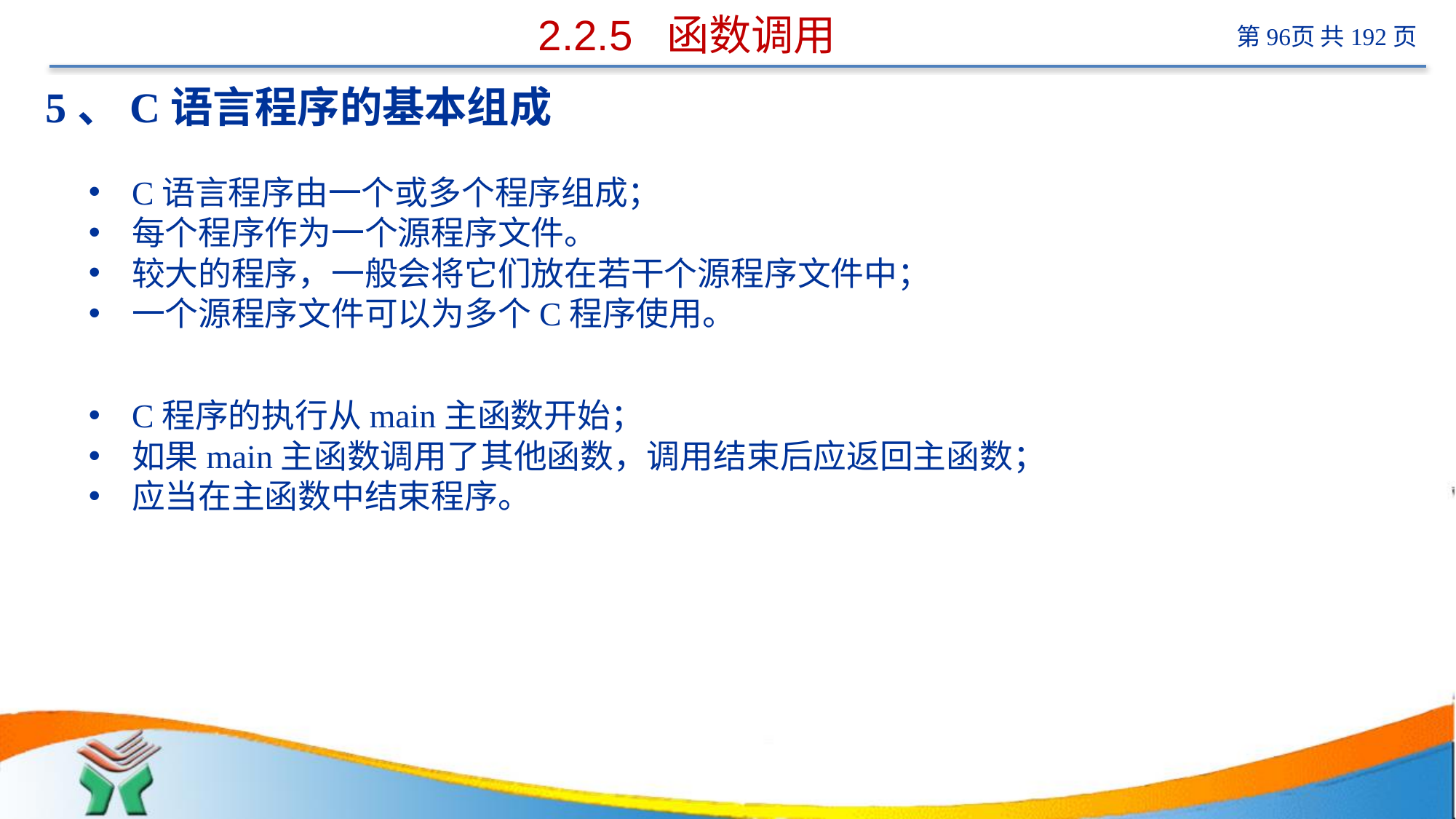

# 2.2.5  函数调用
5、C语言程序的基本组成

C语言程序由一个或多个程序组成；
每个程序作为一个源程序文件。
较大的程序，一般会将它们放在若干个源程序文件中；
一个源程序文件可以为多个C程序使用。

C程序的执行从main主函数开始；
如果main主函数调用了其他函数，调用结束后应返回主函数；
应当在主函数中结束程序。